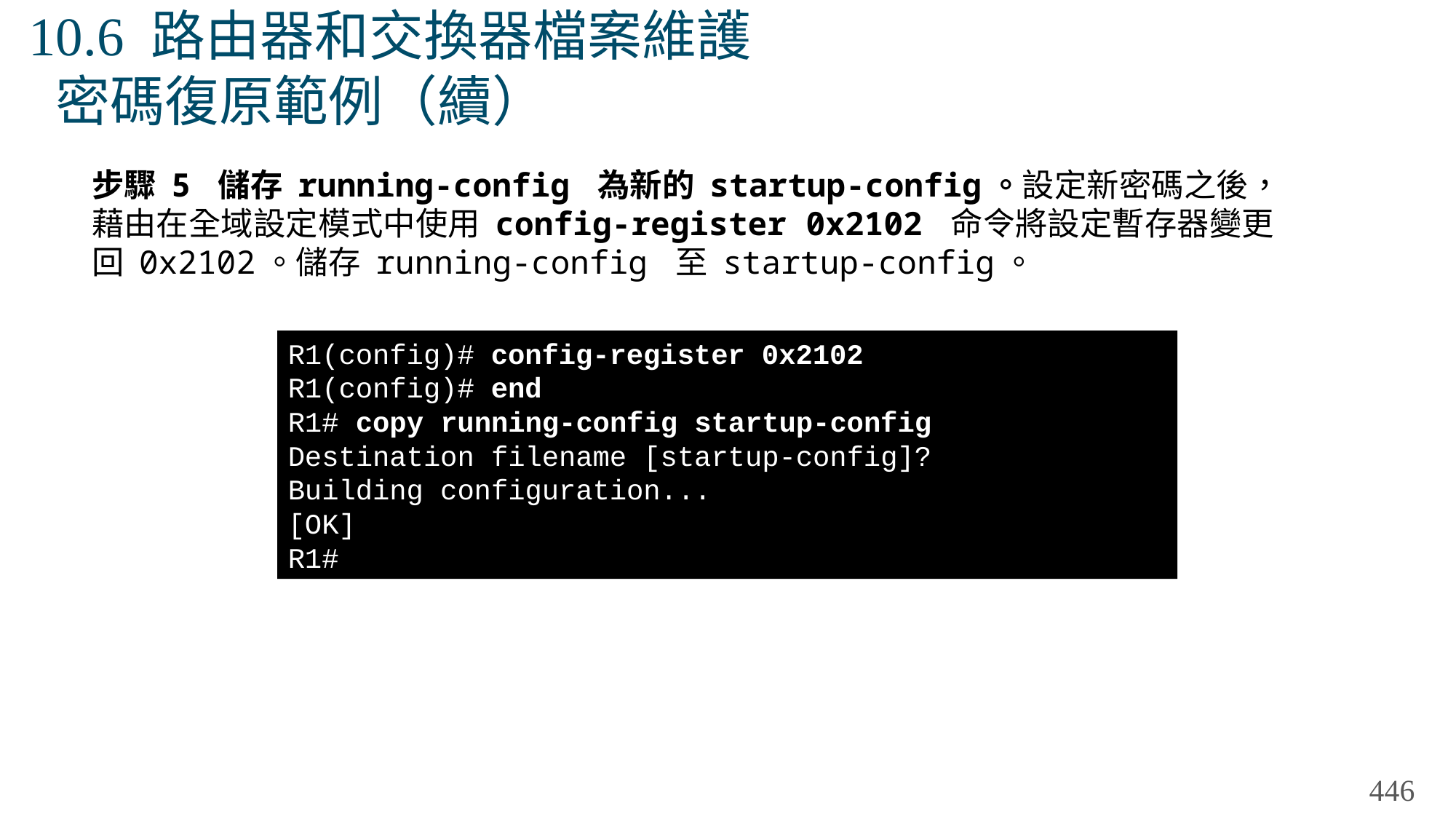

# 10.6 路由器和交換器檔案維護 密碼復原範例（續）
步驟 5 儲存 running-config 為新的 startup-config。設定新密碼之後，藉由在全域設定模式中使用 config-register 0x2102 命令將設定暫存器變更回 0x2102。儲存 running-config 至 startup-config。

R1(config)# config-register 0x2102
R1(config)# end
R1# copy running-config startup-config
Destination filename [startup-config]?
Building configuration...
[OK]
R1#
446